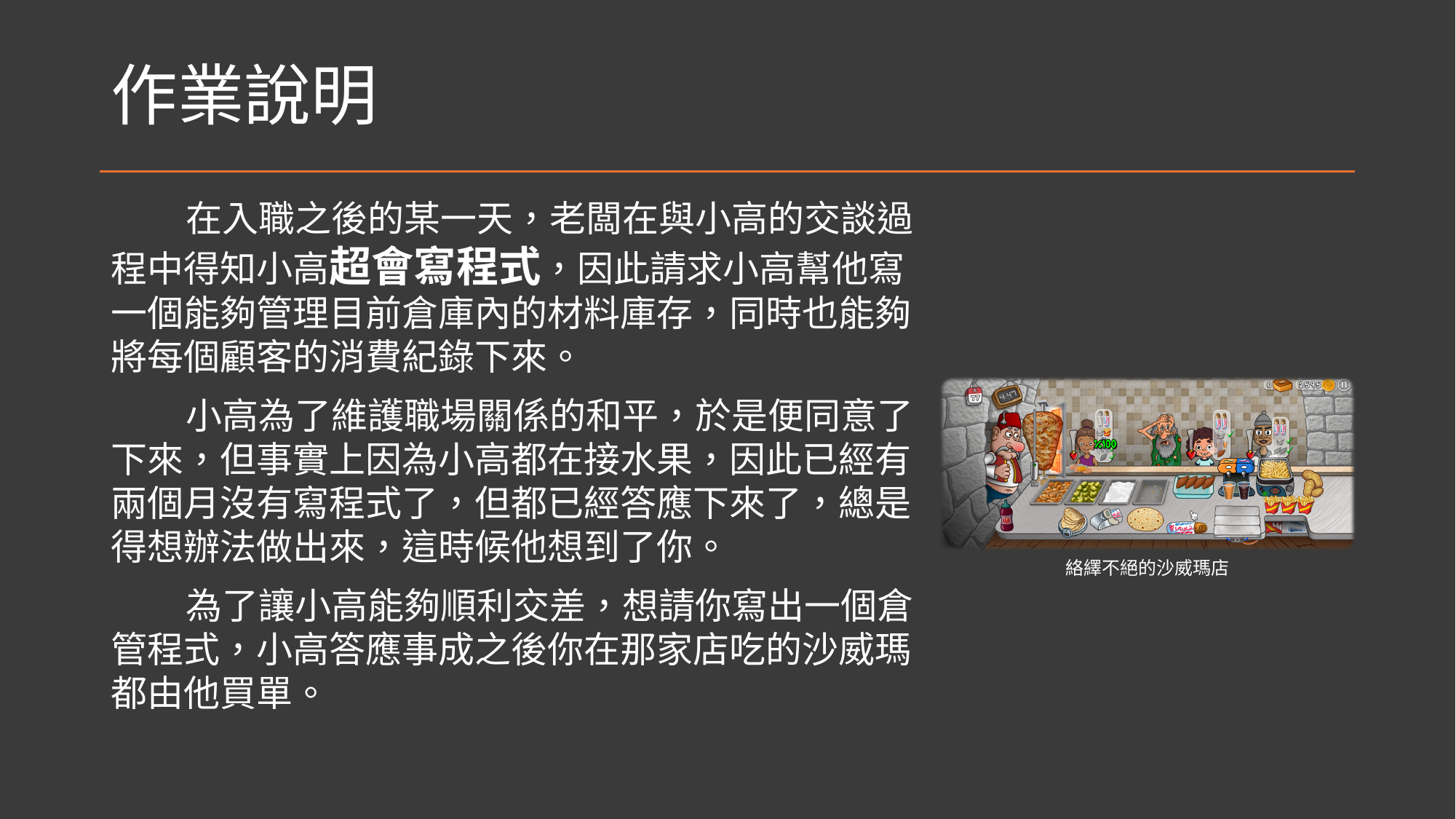

# 作業說明
在入職之後的某一天，老闆在與小高的交談過程中得知小高超會寫程式，因此請求小高幫他寫一個能夠管理目前倉庫內的材料庫存，同時也能夠將每個顧客的消費紀錄下來。
小高為了維護職場關係的和平，於是便同意了下來，但事實上因為小高都在接水果，因此已經有兩個月沒有寫程式了，但都已經答應下來了，總是得想辦法做出來，這時候他想到了你。
為了讓小高能夠順利交差，想請你寫出一個倉管程式，小高答應事成之後你在那家店吃的沙威瑪都由他買單。

絡繹不絕的沙威瑪店